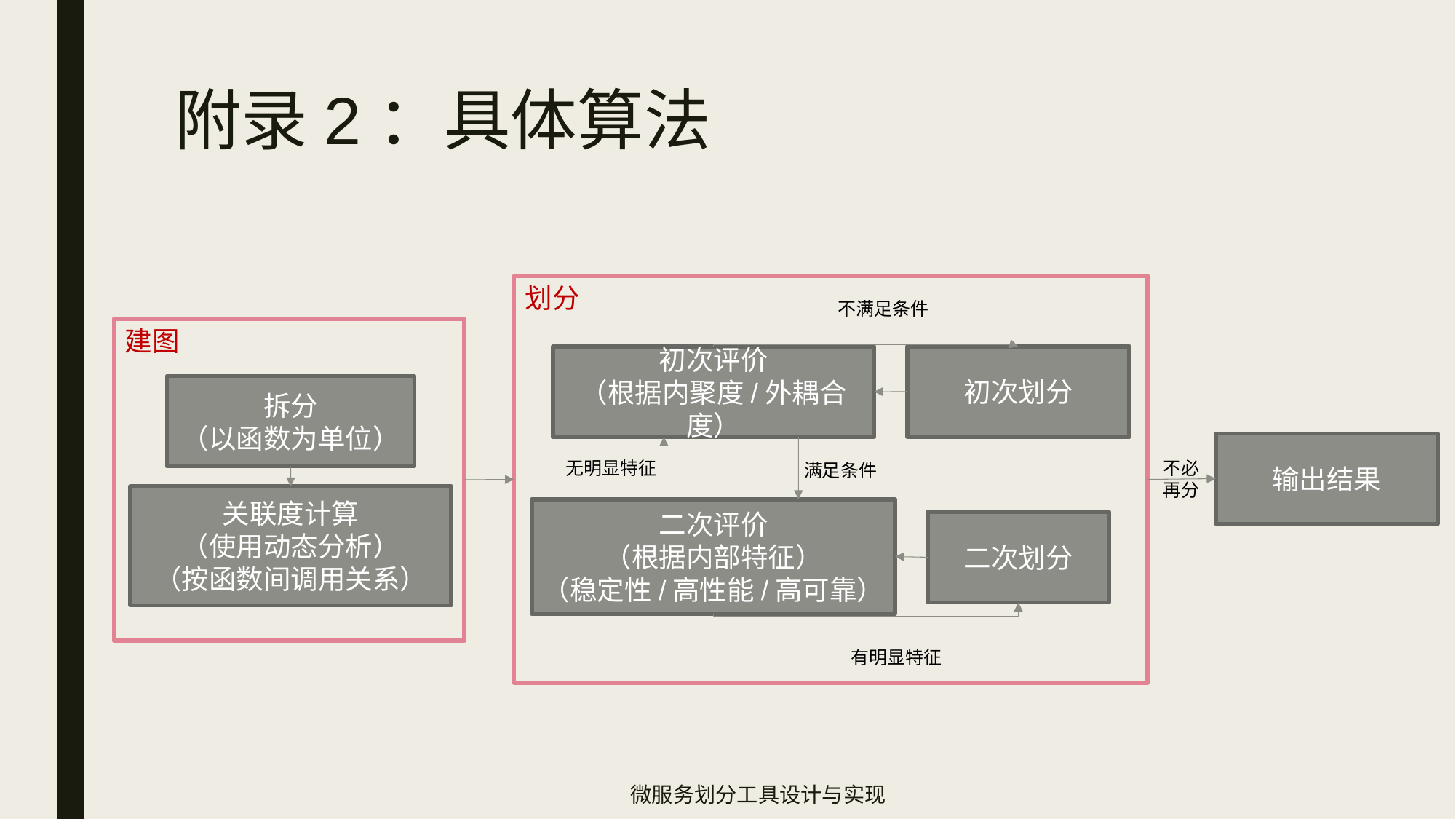

# 附录2：具体算法
划分

不满足条件
建图

初次划分
初次评价
（根据内聚度/外耦合度）
拆分
（以函数为单位）
输出结果
无明显特征
不必
再分
满足条件
关联度计算
（使用动态分析）
（按函数间调用关系）
二次评价
（根据内部特征）
（稳定性/高性能/高可靠）
二次划分
有明显特征
微服务划分工具设计与实现